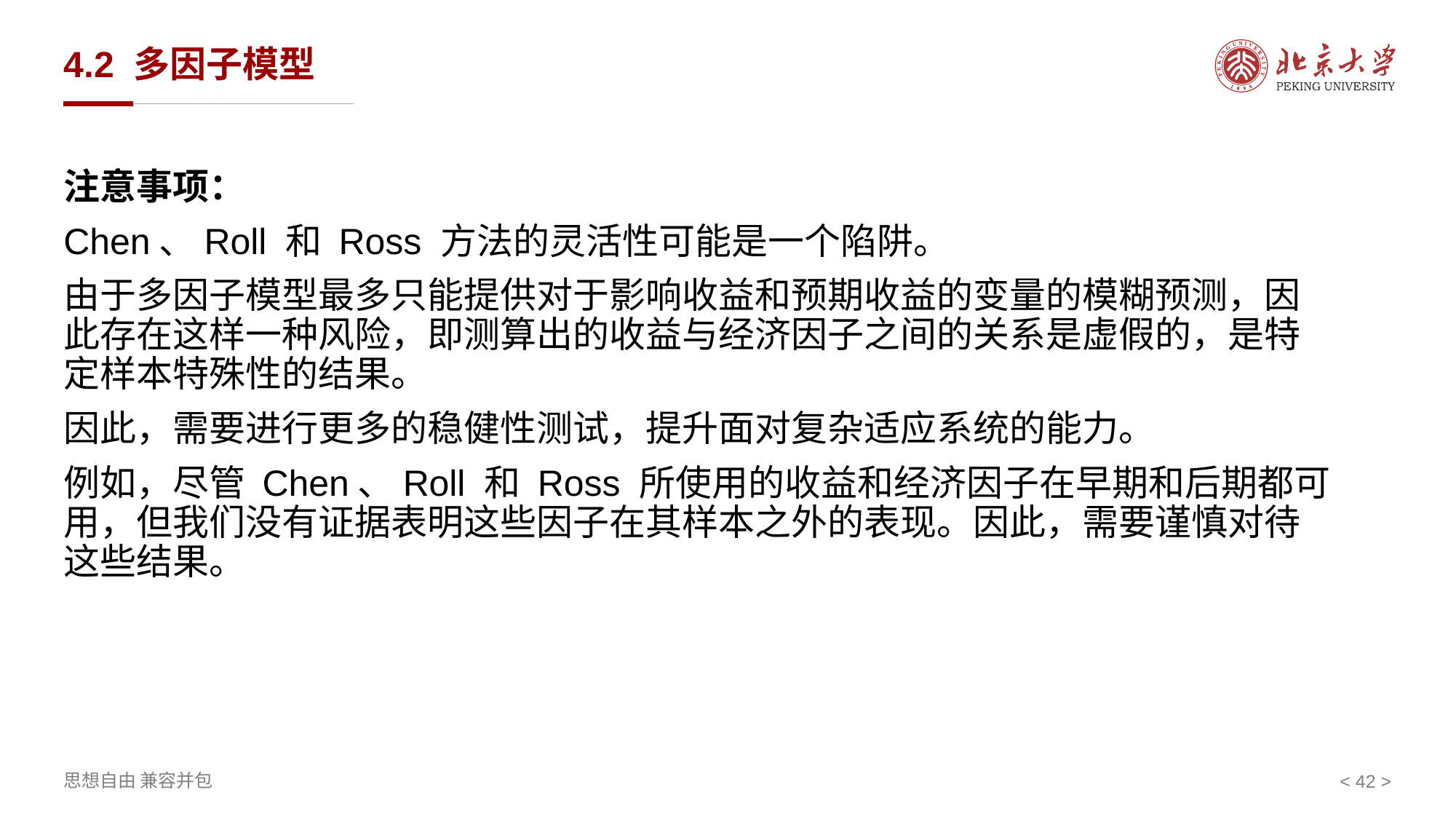

# 4.2 多因子模型
注意事项：
Chen、Roll 和 Ross 方法的灵活性可能是一个陷阱。
由于多因子模型最多只能提供对于影响收益和预期收益的变量的模糊预测，因此存在这样一种风险，即测算出的收益与经济因子之间的关系是虚假的，是特定样本特殊性的结果。
因此，需要进行更多的稳健性测试，提升面对复杂适应系统的能力。
例如，尽管 Chen、Roll 和 Ross 所使用的收益和经济因子在早期和后期都可用，但我们没有证据表明这些因子在其样本之外的表现。因此，需要谨慎对待这些结果。
< 42 >